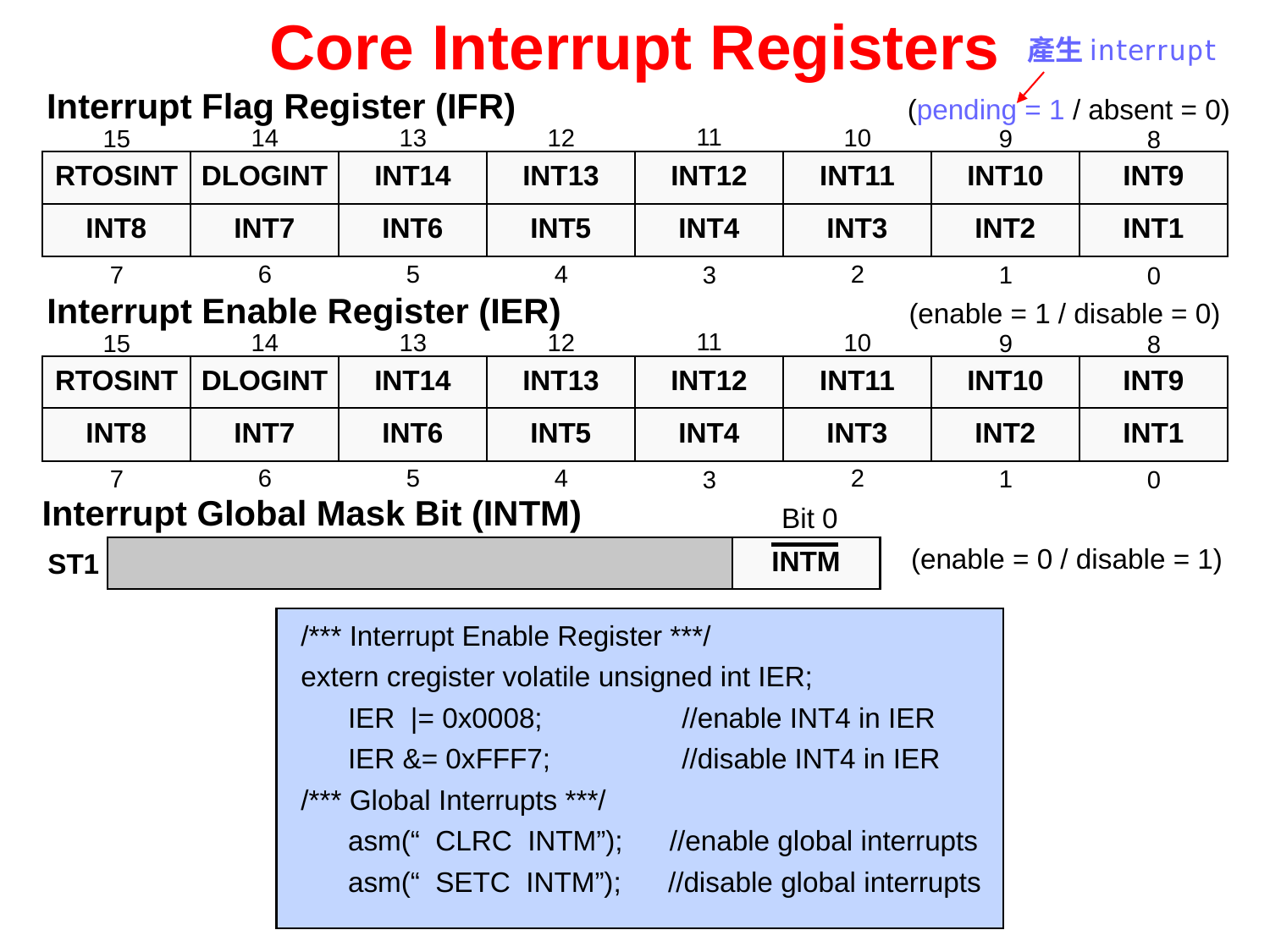

# Core Interrupt Registers
產生interrupt
Interrupt Flag Register (IFR)
(pending = 1 / absent = 0)
11
14
13
12
10
15
9
8
RTOSINT
DLOGINT
INT14
INT13
INT12
INT11
INT10
INT9
INT8
INT7
INT6
INT5
INT4
INT3
INT2
INT1
6
5
4
2
7
1
3
0
Interrupt Enable Register (IER)
(enable = 1 / disable = 0)
11
14
13
12
10
15
9
8
RTOSINT
DLOGINT
INT14
INT13
INT12
INT11
INT10
INT9
INT8
INT7
INT6
INT5
INT4
INT3
INT2
INT1
6
5
4
2
7
1
3
0
Interrupt Global Mask Bit (INTM)
 Bit 0

INTM
ST1
(enable = 0 / disable = 1)

/*** Interrupt Enable Register ***/
extern cregister volatile unsigned int IER;
      IER  |= 0x0008;		//enable INT4 in IER
      IER &= 0xFFF7;		//disable INT4 in IER
/*** Global Interrupts ***/
      asm(“  CLRC  INTM”);      //enable global interrupts
      asm(“  SETC  INTM”);      //disable global interrupts